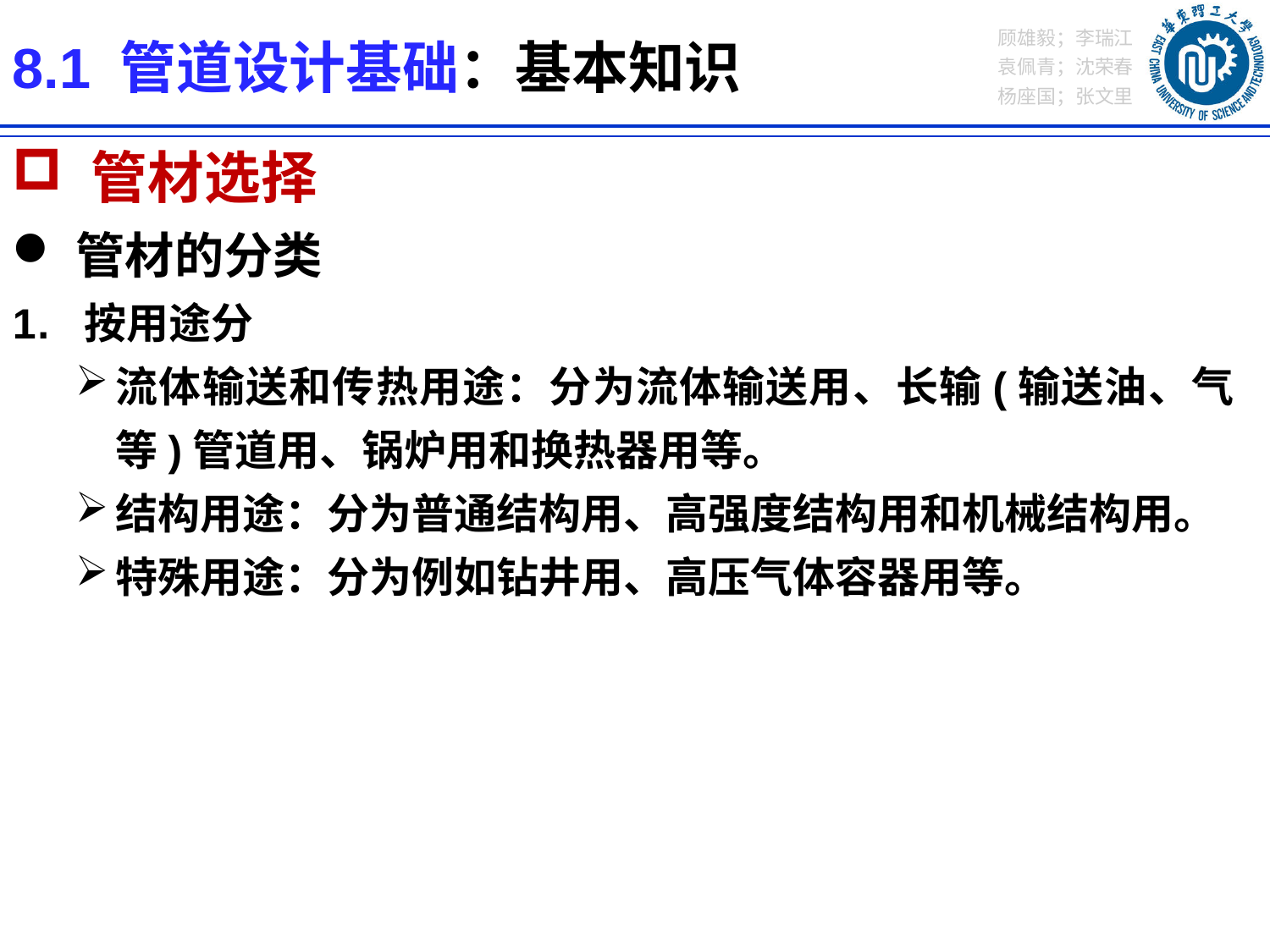

8.1 管道设计基础：基本知识
 管材选择
管材的分类
按用途分
流体输送和传热用途：分为流体输送用、长输(输送油、气等)管道用、锅炉用和换热器用等。
结构用途：分为普通结构用、高强度结构用和机械结构用。
特殊用途：分为例如钻井用、高压气体容器用等。